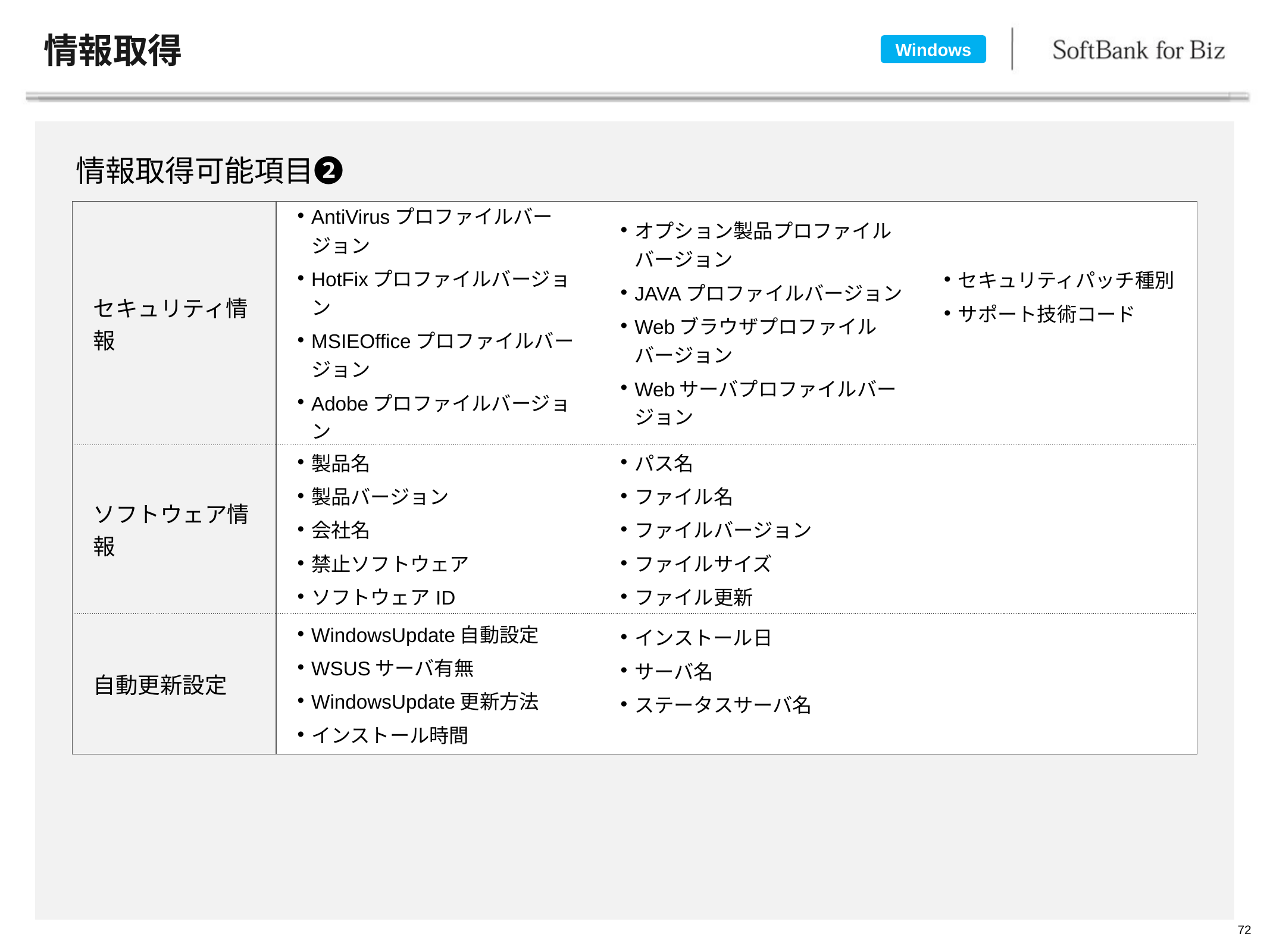

# 情報取得
Windows
情報取得可能項目❷
| セキュリティ情報 | AntiVirusプロファイルバージョン HotFixプロファイルバージョン MSIEOfficeプロファイルバージョン Adobeプロファイルバージョン | オプション製品プロファイルバージョン JAVAプロファイルバージョン Webブラウザプロファイルバージョン Webサーバプロファイルバージョン | セキュリティパッチ種別 サポート技術コード |
| --- | --- | --- | --- |
| ソフトウェア情報 | 製品名 製品バージョン 会社名 禁止ソフトウェア ソフトウェアID | パス名 ファイル名 ファイルバージョン ファイルサイズ ファイル更新 |  |
| 自動更新設定 | WindowsUpdate自動設定 WSUSサーバ有無 WindowsUpdate更新方法 インストール時間 | インストール日 サーバ名 ステータスサーバ名 |  |
72